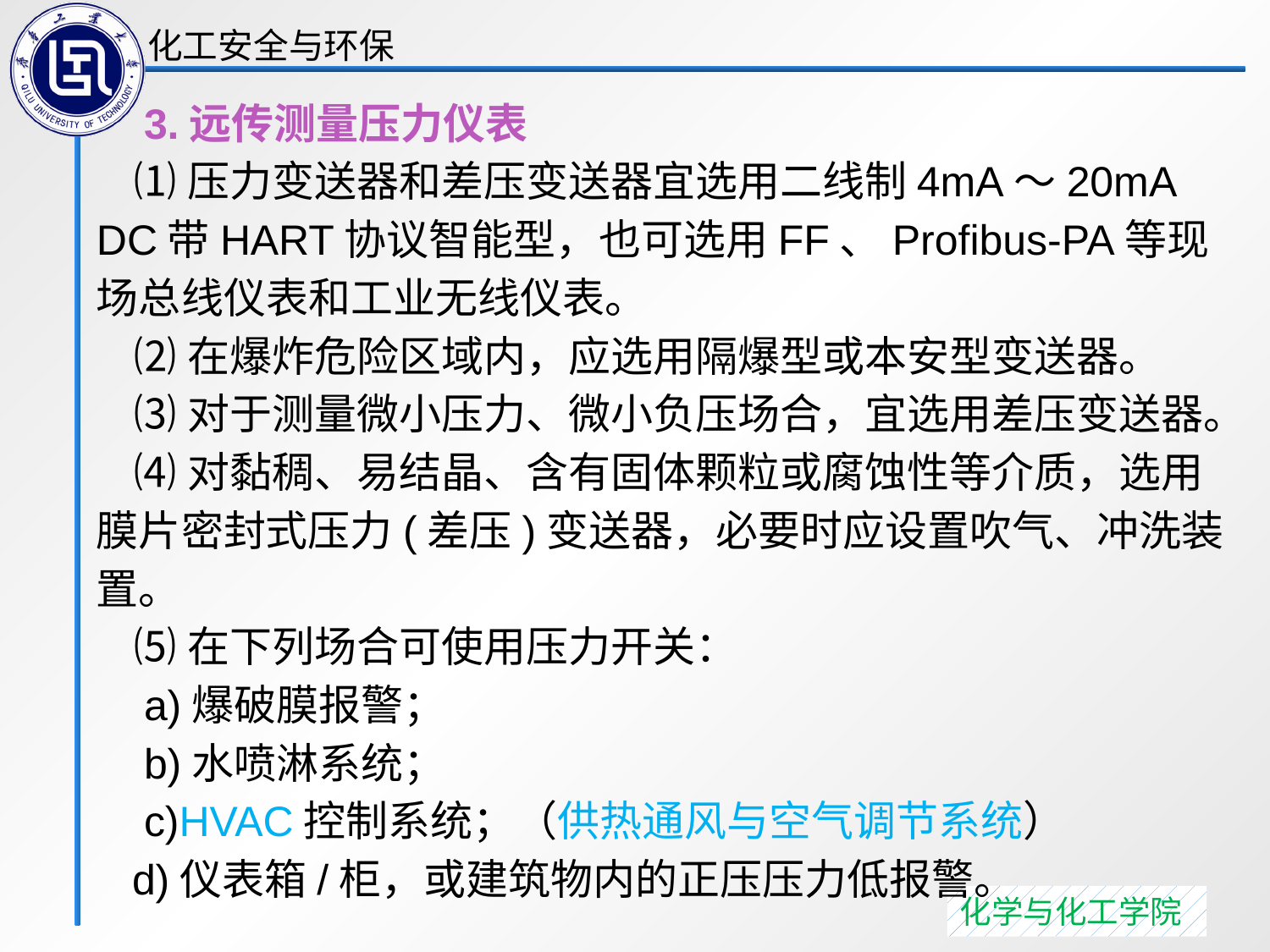

3.远传测量压力仪表
    ⑴压力变送器和差压变送器宜选用二线制4mA～20mA DC带HART协议智能型，也可选用FF、Profibus-PA等现场总线仪表和工业无线仪表。
    ⑵在爆炸危险区域内，应选用隔爆型或本安型变送器。
    ⑶对于测量微小压力、微小负压场合，宜选用差压变送器。
    ⑷对黏稠、易结晶、含有固体颗粒或腐蚀性等介质，选用膜片密封式压力(差压)变送器，必要时应设置吹气、冲洗装置。
    ⑸在下列场合可使用压力开关：
    a)爆破膜报警；
    b)水喷淋系统；
    c)HVAC控制系统；（供热通风与空气调节系统）
   d)仪表箱/柜，或建筑物内的正压压力低报警。